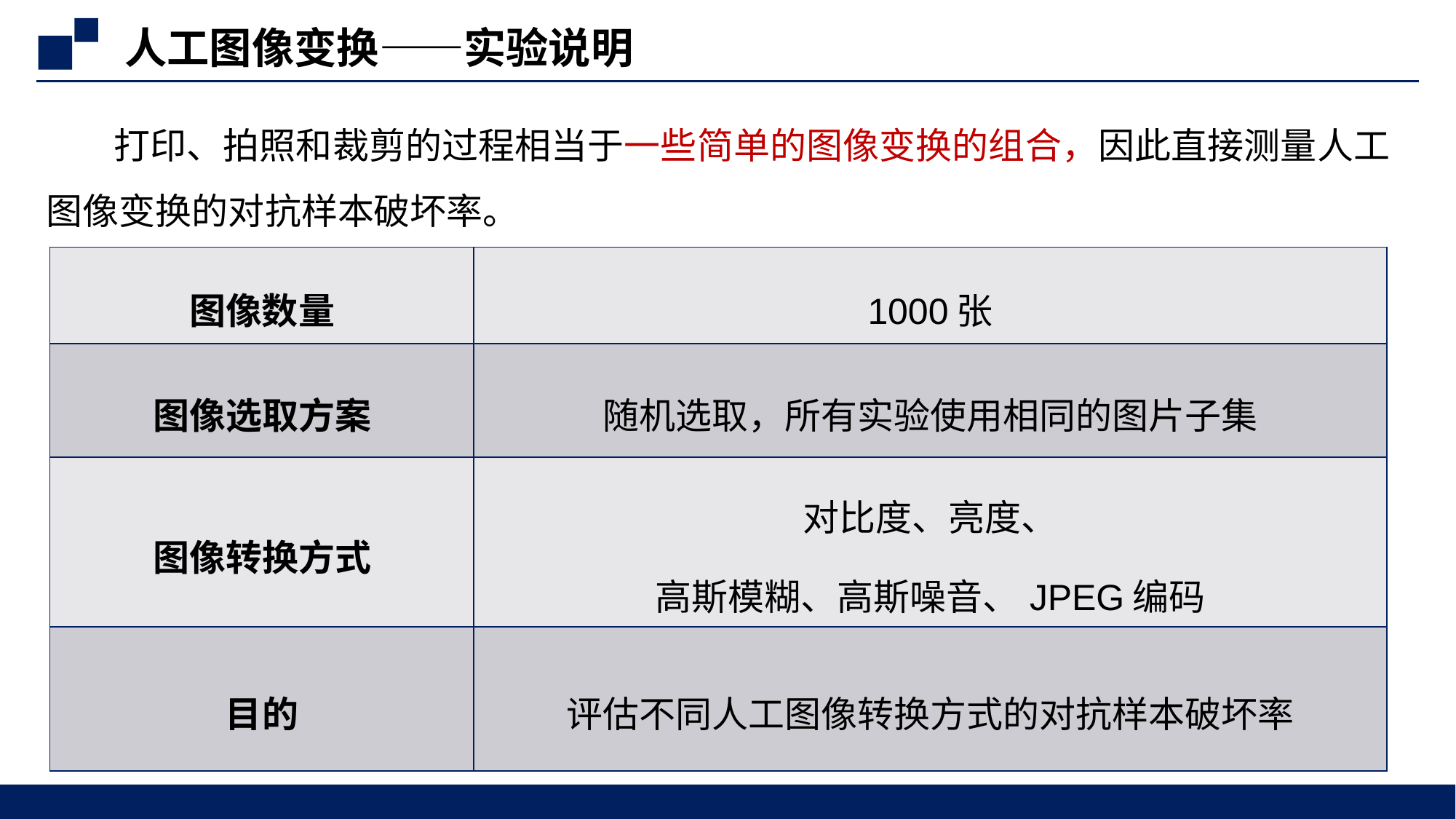

人工图像变换——实验说明
       打印、拍照和裁剪的过程相当于一些简单的图像变换的组合，因此直接测量人工图像变换的对抗样本破坏率。
| 图像数量 | 1000张 |
| --- | --- |
| 图像选取方案 | 随机选取，所有实验使用相同的图片子集 |
| 图像转换方式 | 对比度、亮度、 高斯模糊、高斯噪音、JPEG编码 |
| 目的 | 评估不同人工图像转换方式的对抗样本破坏率 |